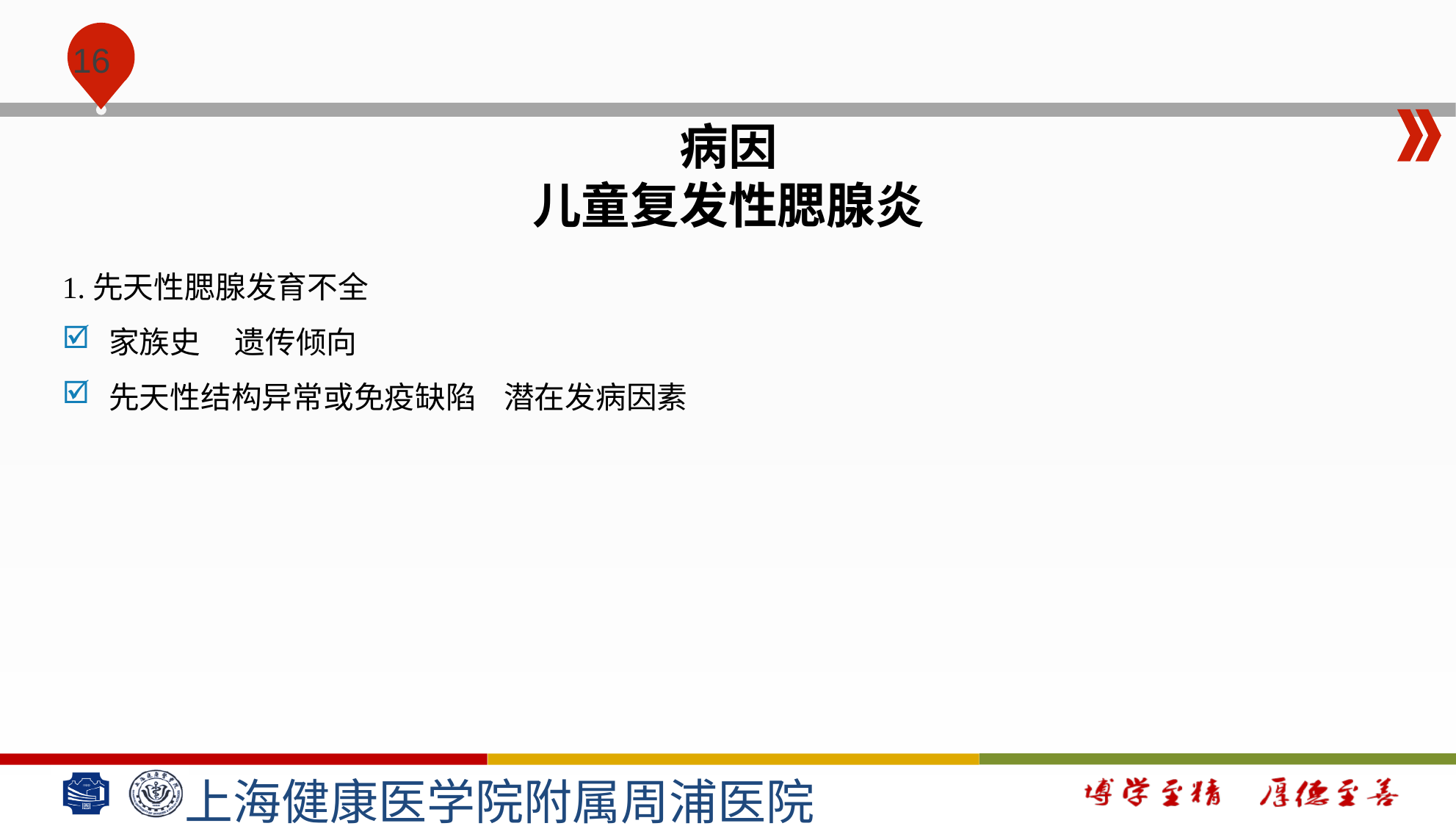

#

病因
儿童复发性腮腺炎
1.先天性腮腺发育不全
家族史     遗传倾向
先天性结构异常或免疫缺陷    潜在发病因素